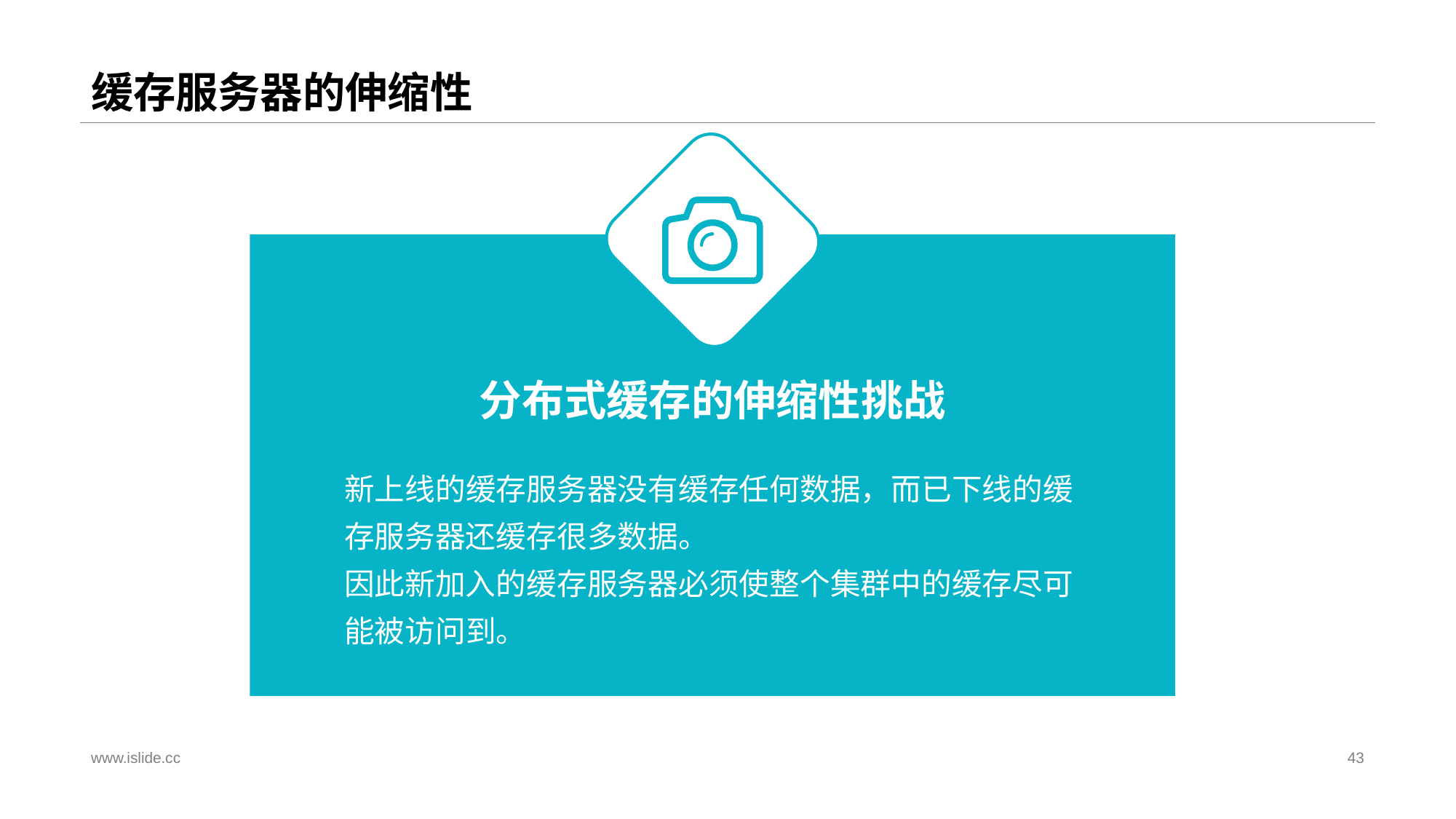

# 缓存服务器的伸缩性

分布式缓存的伸缩性挑战
新上线的缓存服务器没有缓存任何数据，而已下线的缓存服务器还缓存很多数据。
因此新加入的缓存服务器必须使整个集群中的缓存尽可能被访问到。
www.islide.cc
43